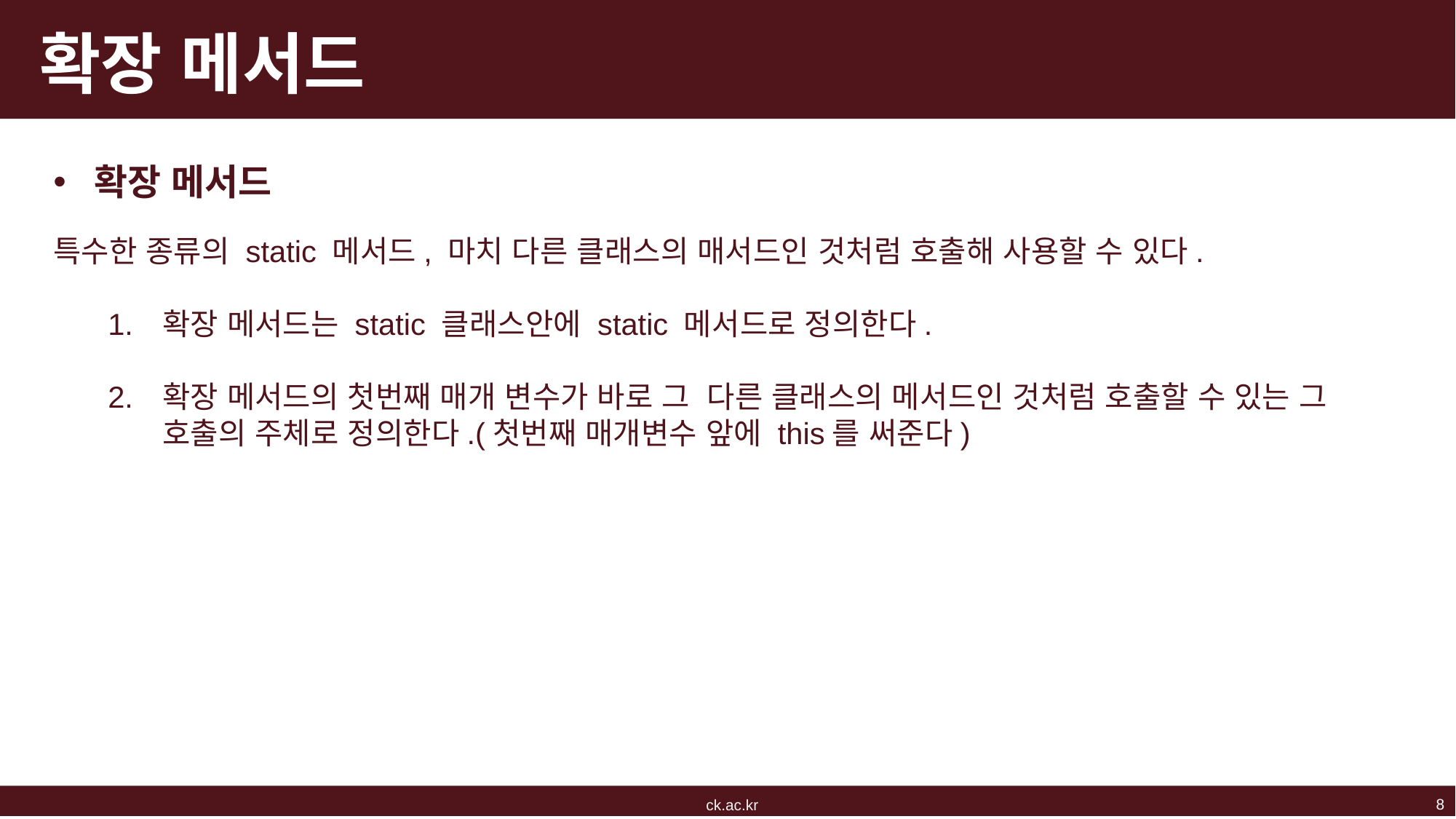

# 확장 메서드
확장 메서드

특수한 종류의 static 메서드, 마치 다른 클래스의 매서드인 것처럼 호출해 사용할 수 있다.

확장 메서드는 static 클래스안에 static 메서드로 정의한다.

확장 메서드의 첫번째 매개 변수가 바로 그  다른 클래스의 메서드인 것처럼 호출할 수 있는 그 호출의 주체로 정의한다.(첫번째 매개변수 앞에 this를 써준다)
8
ck.ac.kr